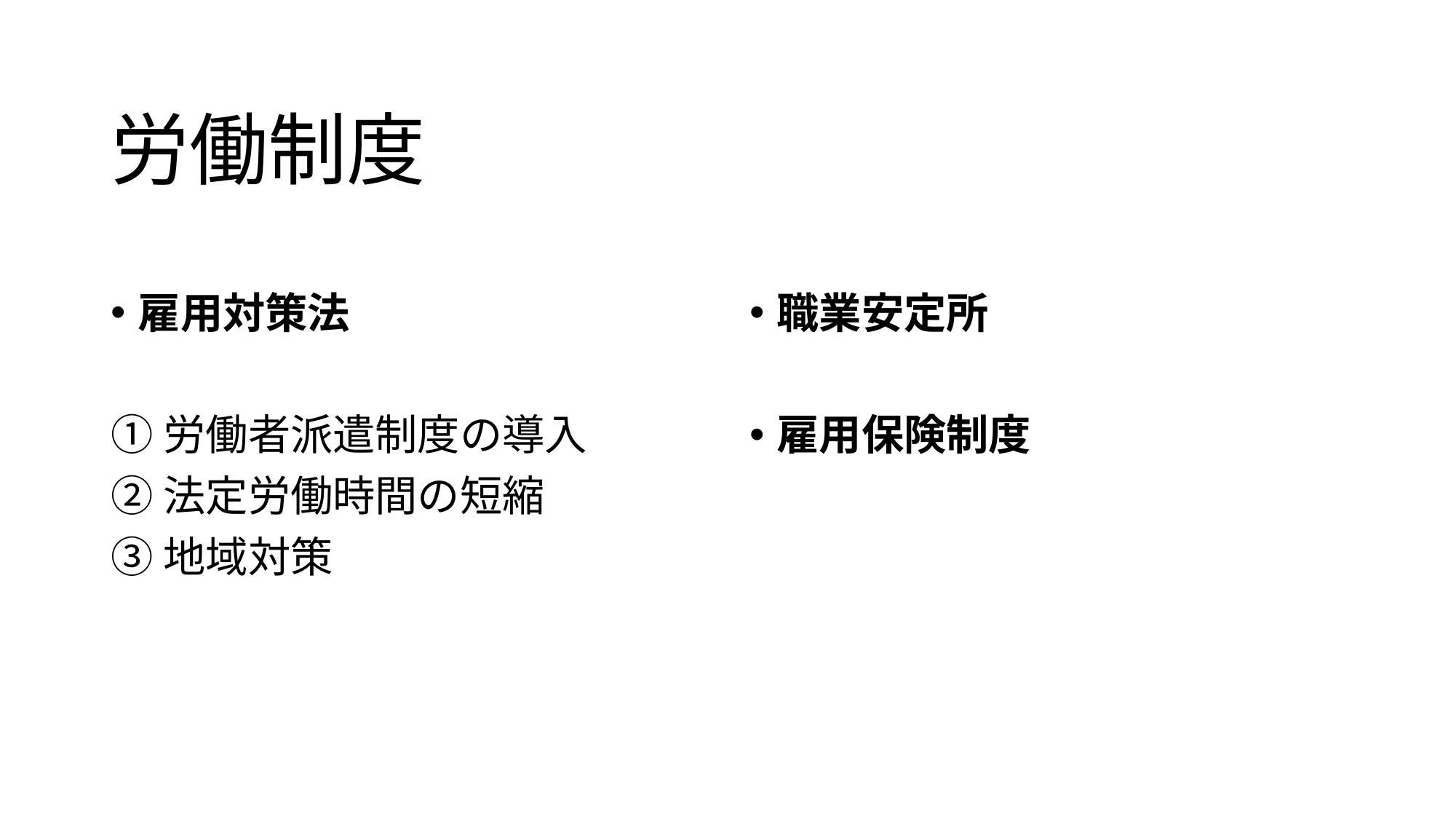

# 労働制度
雇用対策法

①労働者派遣制度の導入
②法定労働時間の短縮
③地域対策

職業安定所

雇用保険制度